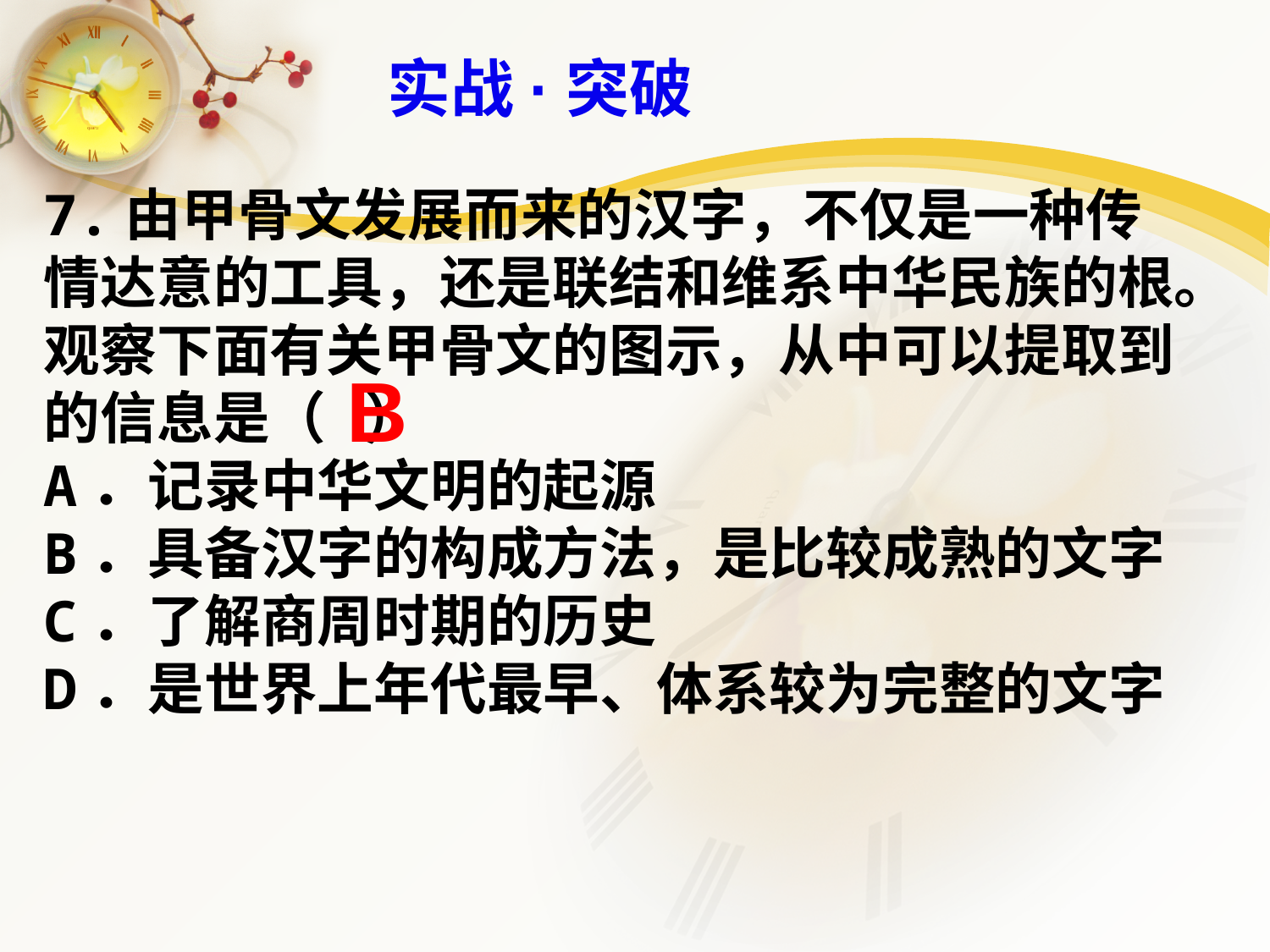

实战·突破
7.由甲骨文发展而来的汉字，不仅是一种传情达意的工具，还是联结和维系中华民族的根。观察下面有关甲骨文的图示，从中可以提取到的信息是（   ）
A．记录中华文明的起源
B．具备汉字的构成方法，是比较成熟的文字
C．了解商周时期的历史
D．是世界上年代最早、体系较为完整的文字
B